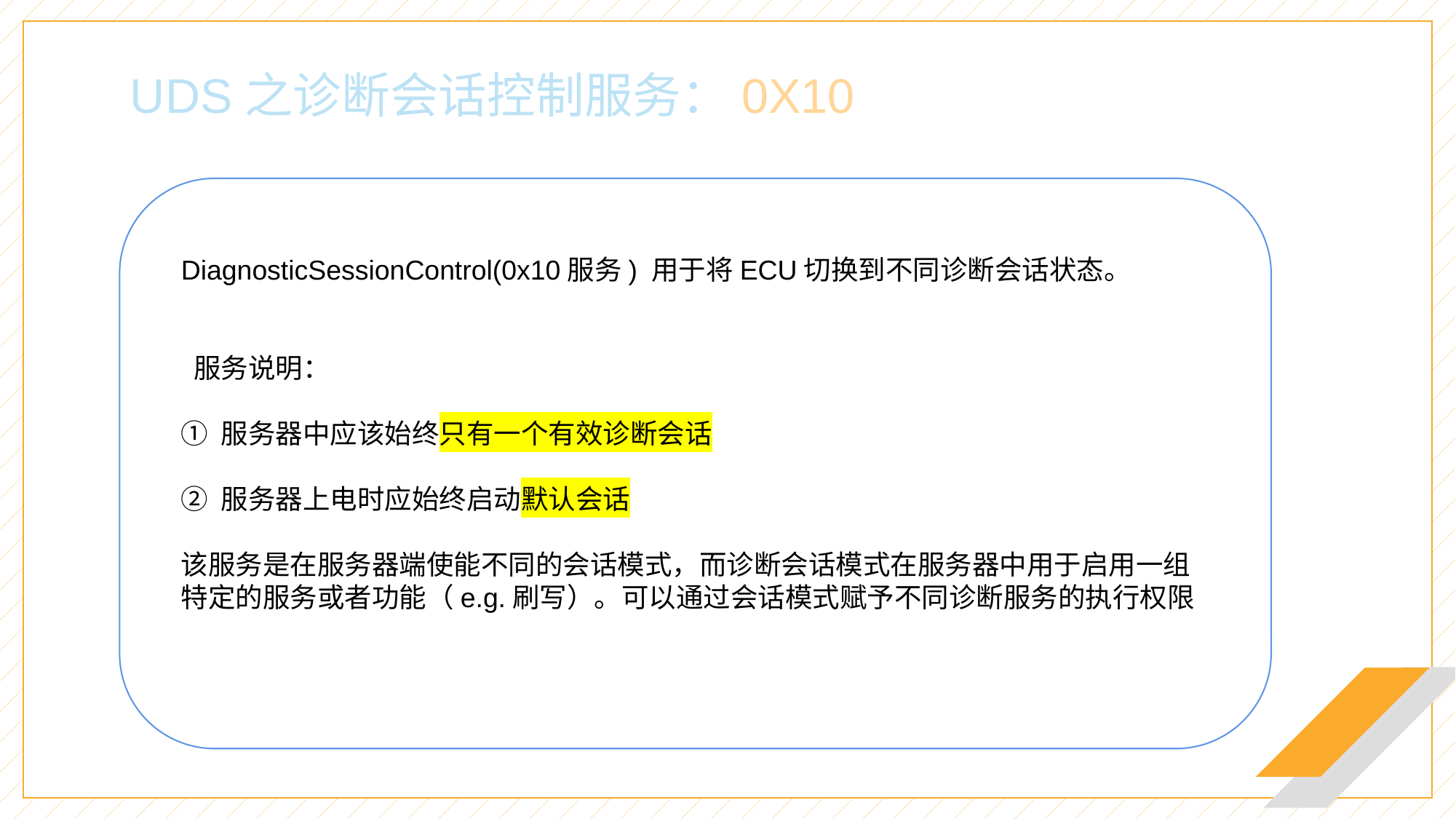

UDS之诊断会话控制服务：0X10

DiagnosticSessionControl(0x10服务) 用于将ECU切换到不同诊断会话状态。

 服务说明：

① 服务器中应该始终只有一个有效诊断会话

② 服务器上电时应始终启动默认会话

该服务是在服务器端使能不同的会话模式，而诊断会话模式在服务器中用于启用一组特定的服务或者功能（e.g.刷写）。可以通过会话模式赋予不同诊断服务的执行权限